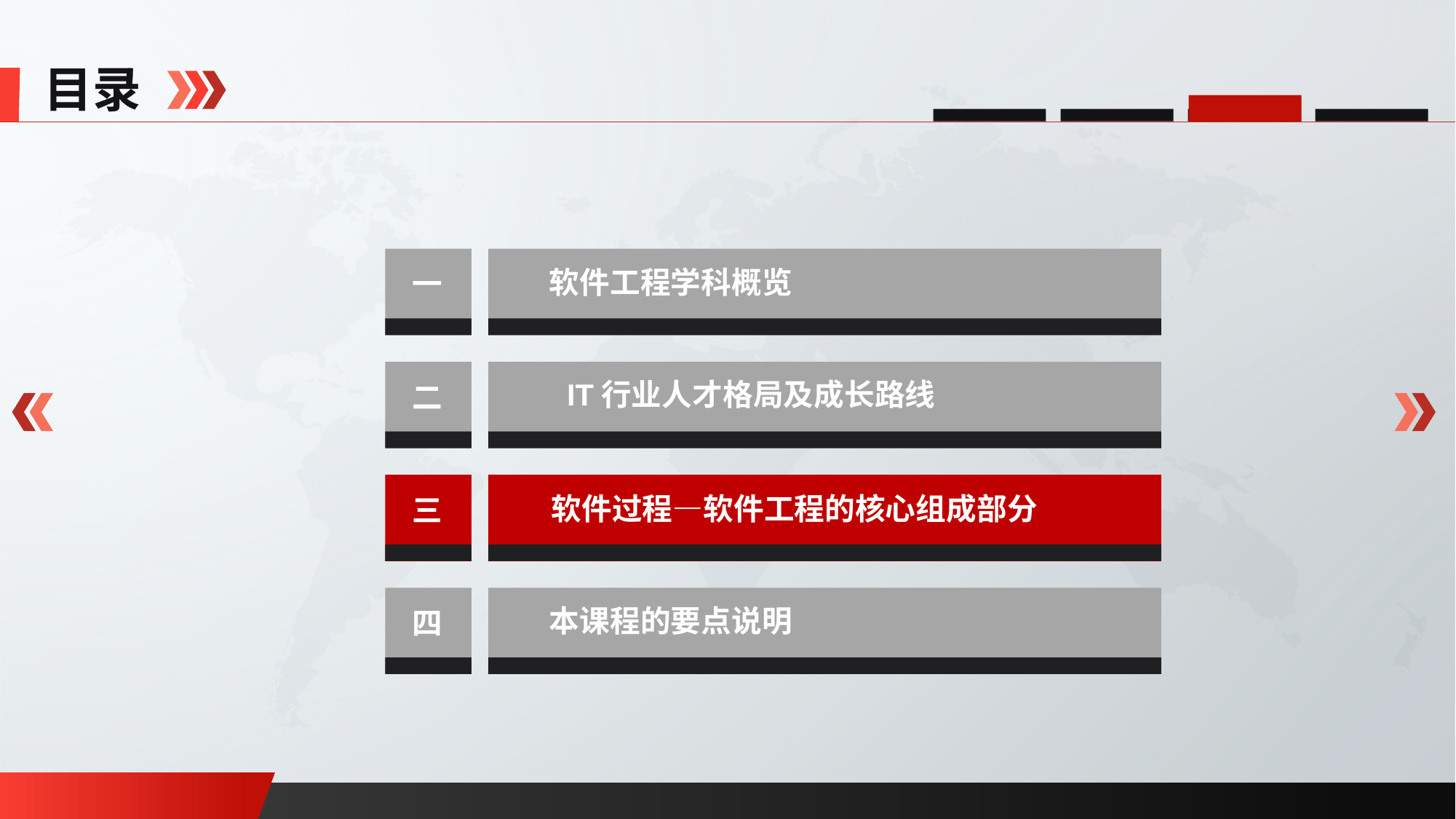

目录

一

软件工程学科概览

二

IT行业人才格局及成长路线

三

软件过程—软件工程的核心组成部分

四

本课程的要点说明